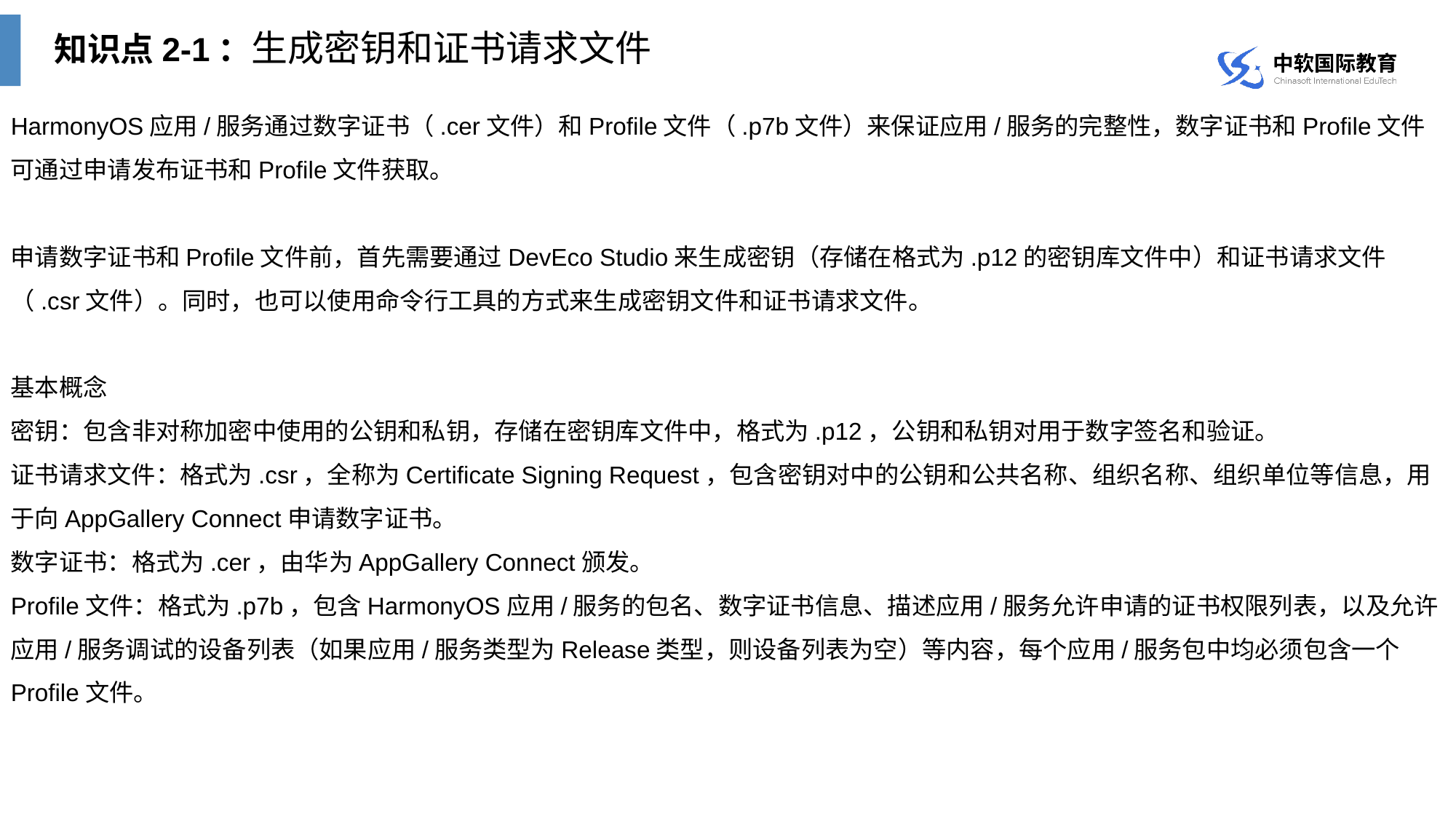

知识点2-1：生成密钥和证书请求文件
HarmonyOS应用/服务通过数字证书（.cer文件）和Profile文件（.p7b文件）来保证应用/服务的完整性，数字证书和Profile文件可通过申请发布证书和Profile文件获取。

申请数字证书和Profile文件前，首先需要通过DevEco Studio来生成密钥（存储在格式为.p12的密钥库文件中）和证书请求文件（.csr文件）。同时，也可以使用命令行工具的方式来生成密钥文件和证书请求文件。

基本概念
密钥：包含非对称加密中使用的公钥和私钥，存储在密钥库文件中，格式为.p12，公钥和私钥对用于数字签名和验证。
证书请求文件：格式为.csr，全称为Certificate Signing Request，包含密钥对中的公钥和公共名称、组织名称、组织单位等信息，用于向AppGallery Connect申请数字证书。
数字证书：格式为.cer，由华为AppGallery Connect颁发。
Profile文件：格式为.p7b，包含HarmonyOS应用/服务的包名、数字证书信息、描述应用/服务允许申请的证书权限列表，以及允许应用/服务调试的设备列表（如果应用/服务类型为Release类型，则设备列表为空）等内容，每个应用/服务包中均必须包含一个Profile文件。